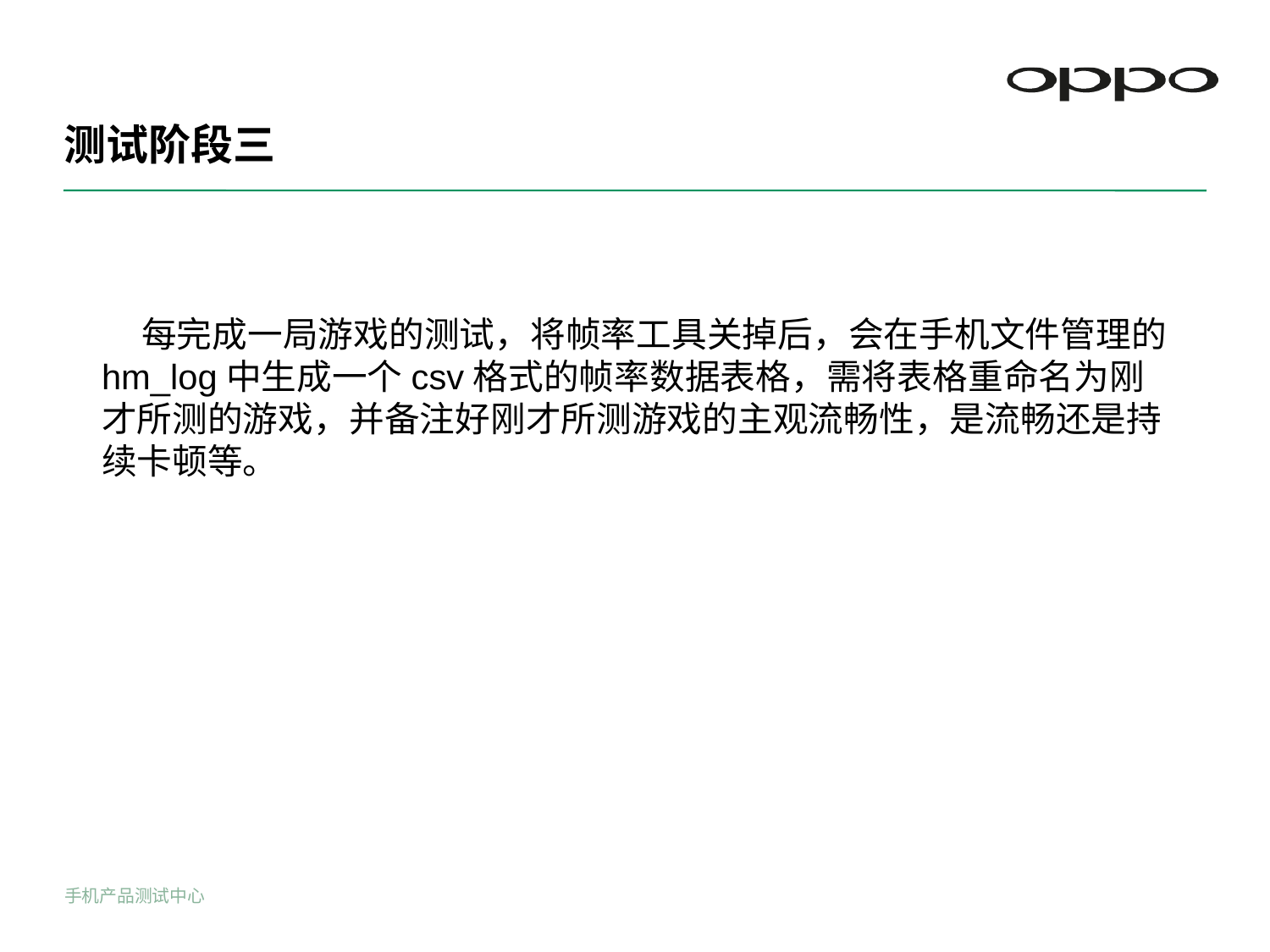

# 测试阶段三

    每完成一局游戏的测试，将帧率工具关掉后，会在手机文件管理的hm_log中生成一个csv格式的帧率数据表格，需将表格重命名为刚才所测的游戏，并备注好刚才所测游戏的主观流畅性，是流畅还是持续卡顿等。

手机产品测试中心